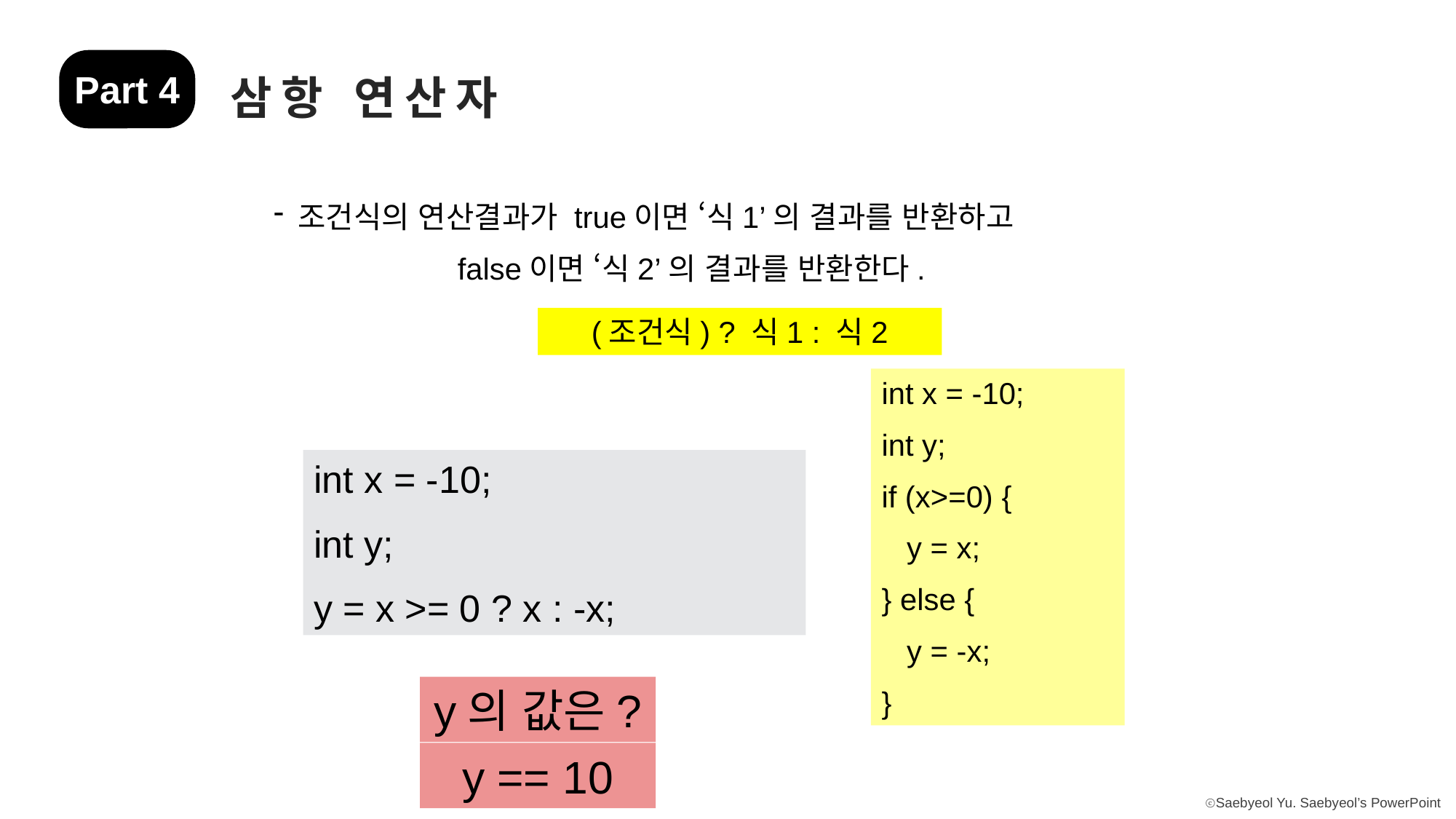

Part 4
삼항 연산자
 조건식의 연산결과가 true이면 ‘식1’의 결과를 반환하고
                      false이면 ‘식2’의 결과를 반환한다.
(조건식) ? 식1 : 식2
int x = -10;
int y;
if (x>=0) {
   y = x;
} else {
   y = -x;
}
int x = -10;
int y;
y = x >= 0 ? x : -x;
y의 값은?
y == 10